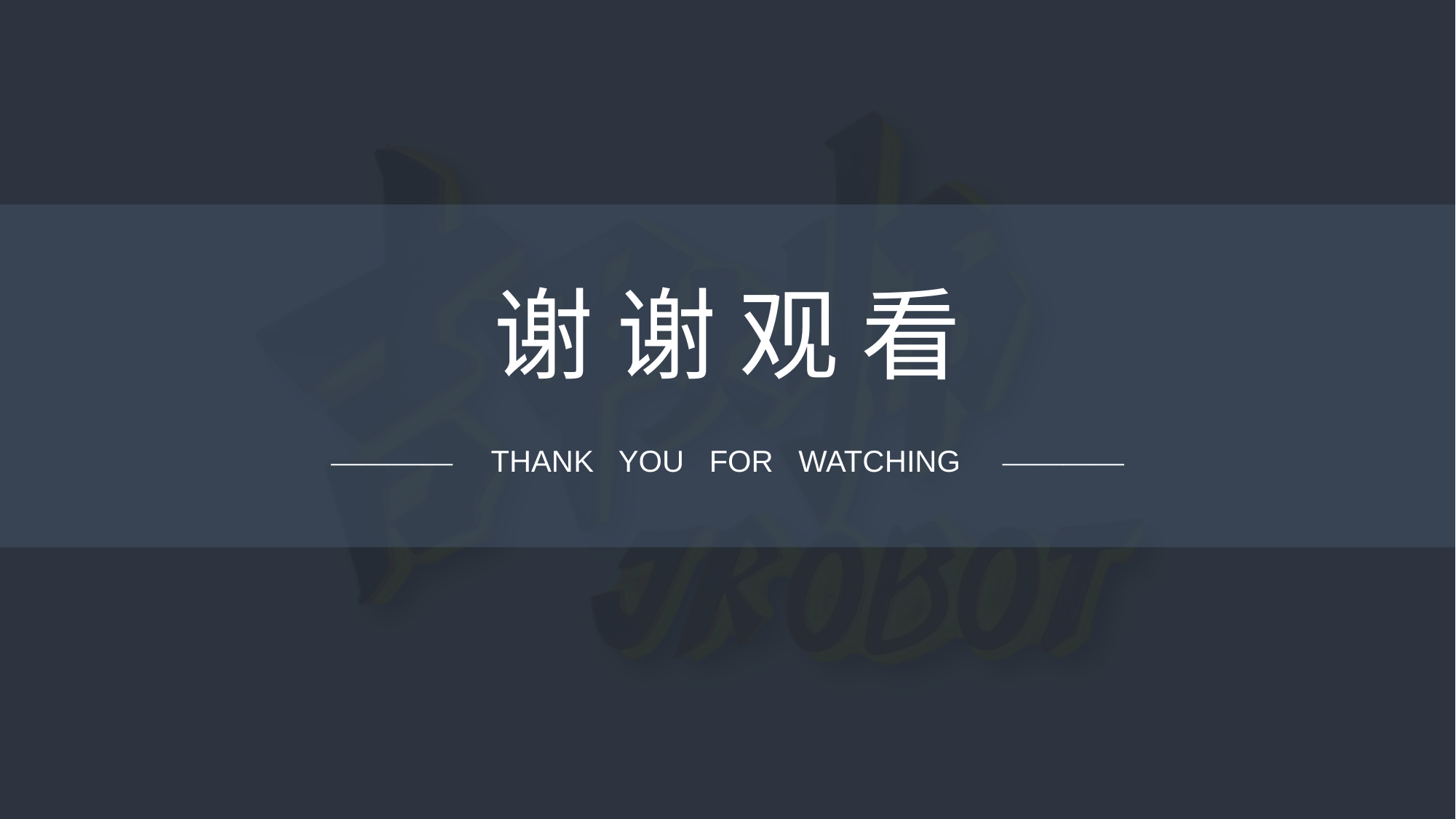

谢 谢 观 看
————     THANK   YOU   FOR   WATCHING     ————